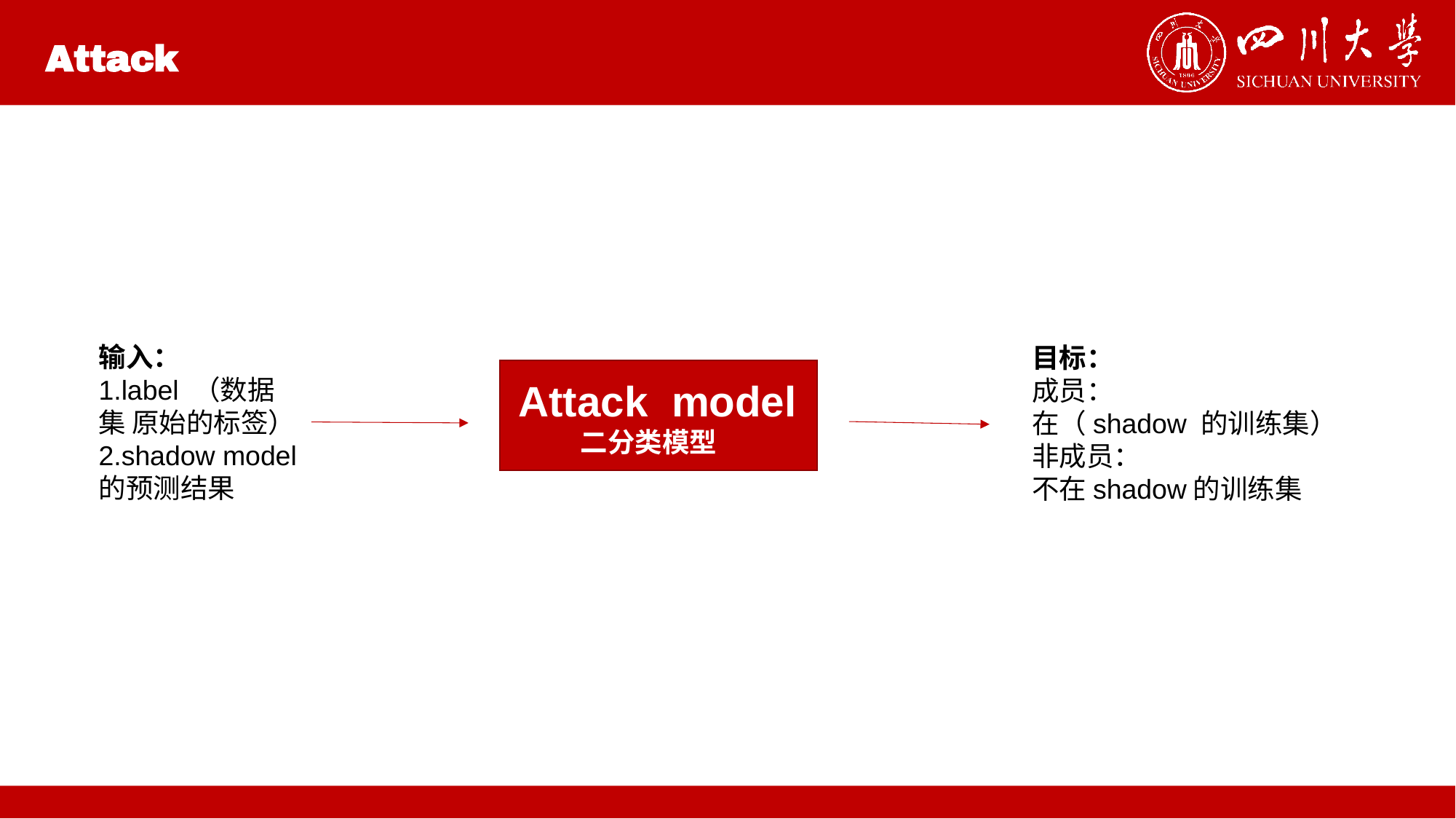

# Attack

输入：
1.label （数据集 原始的标签）
2.shadow model的预测结果
目标：
成员：
在（shadow 的训练集）
非成员：
不在shadow的训练集

Attack  model
         二分类模型